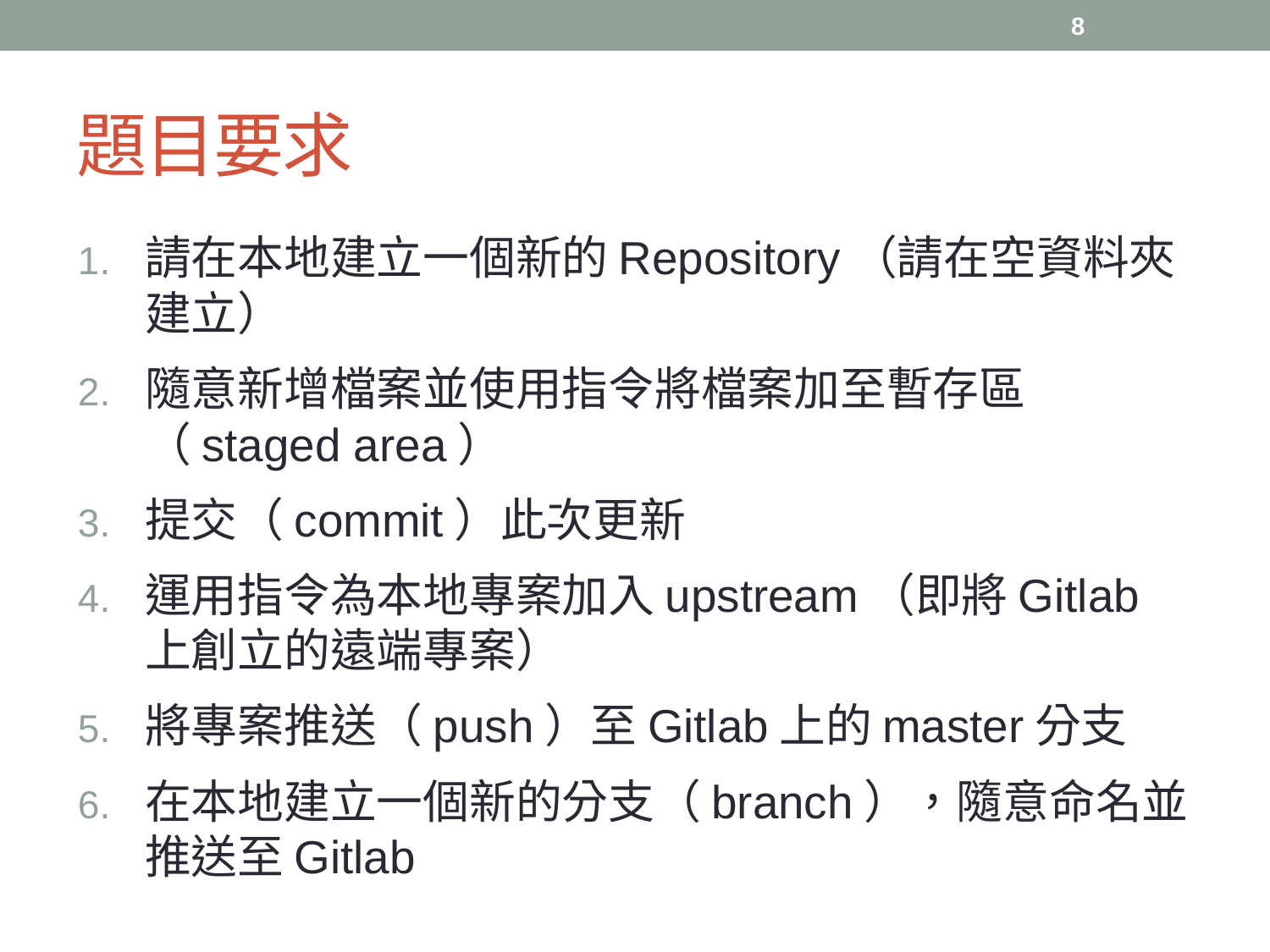

8
# 題目要求
請在本地建立一個新的Repository（請在空資料夾建立）
隨意新增檔案並使用指令將檔案加至暫存區（staged area）
提交（commit）此次更新
運用指令為本地專案加入upstream（即將Gitlab上創立的遠端專案）
將專案推送（push）至Gitlab上的master分支
在本地建立一個新的分支（branch），隨意命名並推送至Gitlab